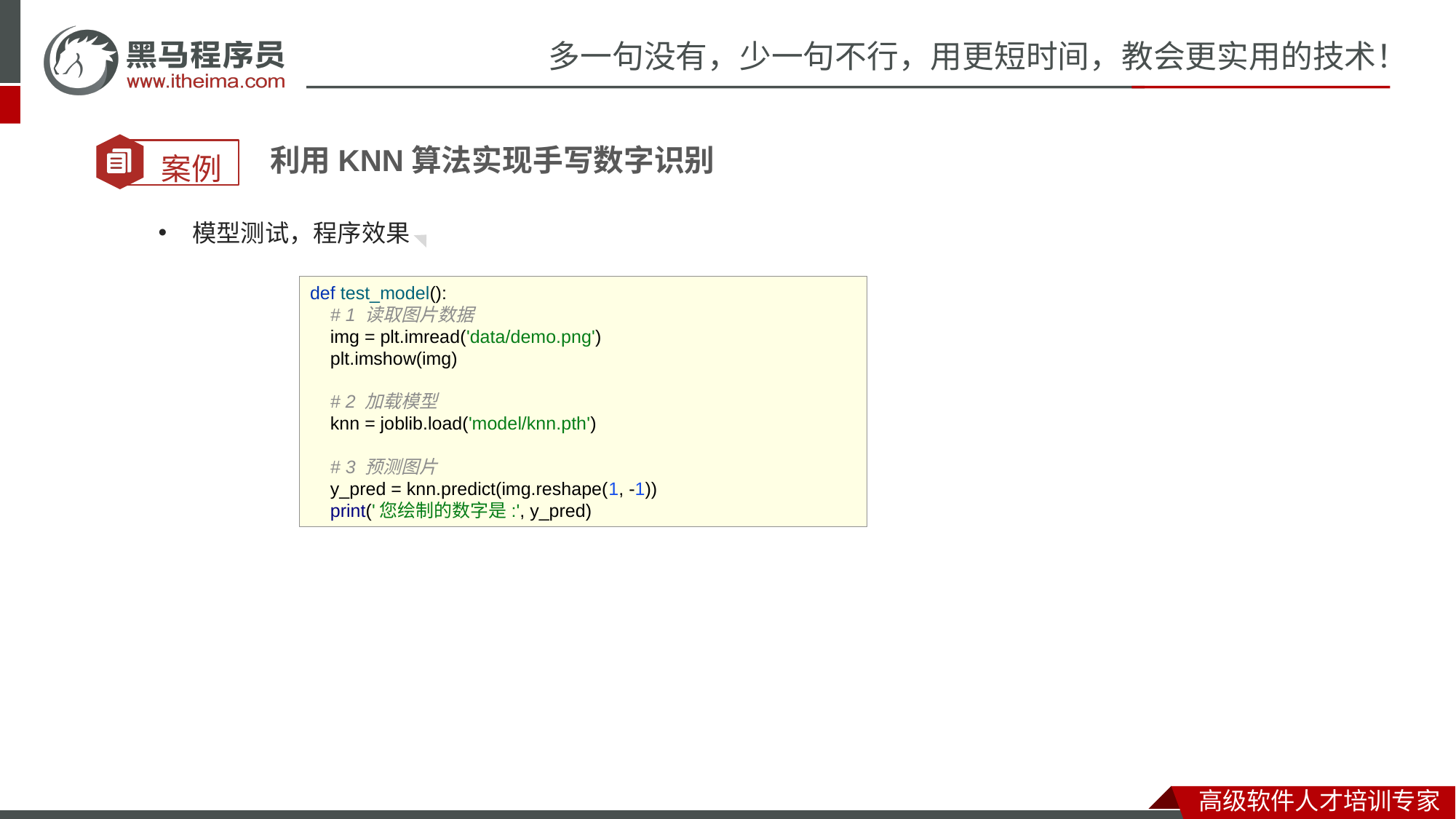

利用KNN算法实现手写数字识别
模型测试，程序效果

def test_model():
    # 1 读取图片数据
    img = plt.imread('data/demo.png')
    plt.imshow(img)
    # 2 加载模型
    knn = joblib.load('model/knn.pth')
    # 3 预测图片
    y_pred = knn.predict(img.reshape(1, -1))
    print('您绘制的数字是:', y_pred)